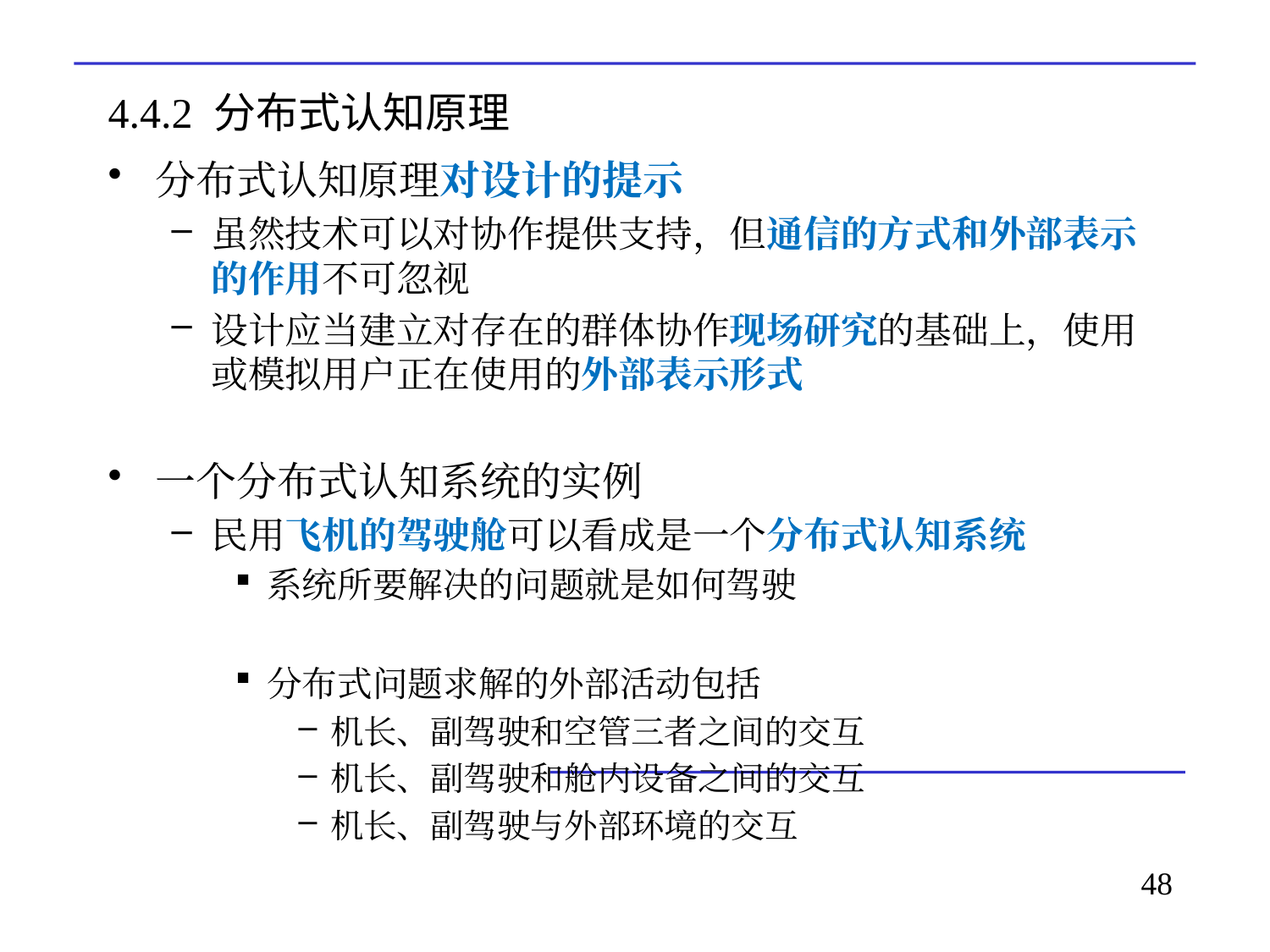

# 4.4.2 分布式认知原理
分布式认知原理对设计的提示
虽然技术可以对协作提供支持，但通信的方式和外部表示的作用不可忽视
设计应当建立对存在的群体协作现场研究的基础上，使用或模拟用户正在使用的外部表示形式

一个分布式认知系统的实例
民用飞机的驾驶舱可以看成是一个分布式认知系统
系统所要解决的问题就是如何驾驶

分布式问题求解的外部活动包括
机长、副驾驶和空管三者之间的交互
机长、副驾驶和舱内设备之间的交互
机长、副驾驶与外部环境的交互
48